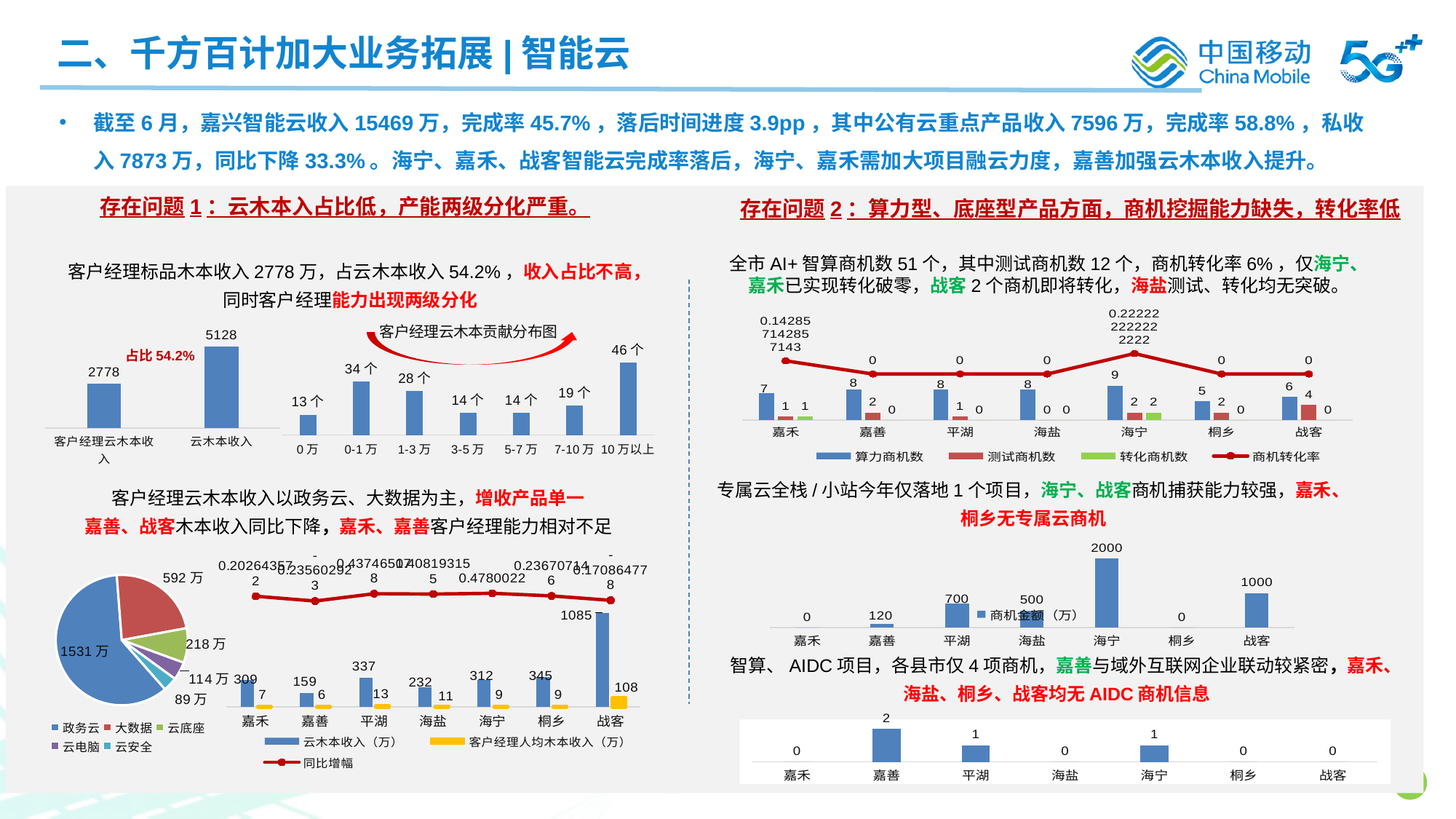

二、千方百计加大业务拓展|智能云
截至6月，嘉兴智能云收入15469万，完成率45.7%，落后时间进度3.9pp，其中公有云重点产品收入7596万，完成率58.8%，私收入7873万，同比下降33.3%。海宁、嘉禾、战客智能云完成率落后，海宁、嘉禾需加大项目融云力度，嘉善加强云木本收入提升。
存在问题1：云木本入占比低，产能两级分化严重。
存在问题2：算力型、底座型产品方面，商机挖掘能力缺失，转化率低

全市AI+智算商机数51个，其中测试商机数12个，商机转化率6%，仅海宁、嘉禾已实现转化破零，战客2个商机即将转化，海盐测试、转化均无突破。
客户经理标品木本收入2778万，占云木本收入54.2%，收入占比不高，
同时客户经理能力出现两级分化

### Chart

| Category | 算力商机数 | 测试商机数 | 转化商机数 | 商机转化率 |
|---|---|---|---|---|
| 嘉禾 | 7.0 | 1.0 | 1.0 | 0.142857142857143 |
| 嘉善 | 8.0 | 2.0 | 0.0 | 0.0 |
| 平湖 | 8.0 | 1.0 | 0.0 | 0.0 |
| 海盐 | 8.0 | 0.0 | 0.0 | 0.0 |
| 海宁 | 9.0 | 2.0 | 2.0 | 0.222222222222222 |
| 桐乡 | 5.0 | 2.0 | 0.0 | 0.0 |
| 战客 | 6.0 | 4.0 | 0.0 | 0.0 |

### Chart: 客户经理云木本贡献分布图

| Category | 人数（个） |
|---|---|
| 0万 | 13.0 |
| 0-1万 | 34.0 |
| 1-3万 | 28.0 |
| 3-5万 | 14.0 |
| 5-7万 | 14.0 |
| 7-10万 | 19.0 |
| 10万以上 | 46.0 |

### Chart

| Category |  |
|---|---|
| 客户经理云木本收入 | 2778.0 |
| 云木本收入 | 5128.0 |
占比54.2%
专属云全栈/小站今年仅落地1个项目，海宁、战客商机捕获能力较强，嘉禾、桐乡无专属云商机
客户经理云木本收入以政务云、大数据为主，增收产品单一
嘉善、战客木本收入同比下降，嘉禾、嘉善客户经理能力相对不足

### Chart

| Category | 商机金额（万） |
|---|---|
| 嘉禾 | 0.0 |
| 嘉善 | 120.0 |
| 平湖 | 700.0 |
| 海盐 | 500.0 |
| 海宁 | 2000.0 |
| 桐乡 | 0.0 |
| 战客 | 1000.0 |

### Chart

| Category | 云木本收入（万） | 客户经理人均木本收入（万） | 同比增幅 |
|---|---|---|---|
| 嘉禾 | 309.0503048 | 6.639823794 | 0.202643572 |
| 嘉善 | 159.1097913 | 6.451438 | -0.235602923 |
| 平湖 | 337.3544823 | 12.9581743 | 0.437465178 |
| 海盐 | 231.7642809 | 10.58972153 | 0.408193155 |
| 海宁 | 311.6466369 | 8.641342821 | 0.4780022 |
| 桐乡 | 345.1015586 | 9.120843879 | 0.236707146 |
| 战客 | 1084.680394 | 107.5082339 | -0.170864778 |

### Chart

| Category |  |
|---|---|
| 政务云 | 1531.0 |
| 大数据 | 592.0 |
| 云底座 | 218.0 |
| 云电脑 | 114.0 |
| 云安全 | 89.0 |
智算、AIDC项目，各县市仅4项商机，嘉善与域外互联网企业联动较紧密，嘉禾、海盐、桐乡、战客均无AIDC商机信息

### Chart

| Category |  |
|---|---|
| 嘉禾 | 0.0 |
| 嘉善 | 2.0 |
| 平湖 | 1.0 |
| 海盐 | 0.0 |
| 海宁 | 1.0 |
| 桐乡 | 0.0 |
| 战客 | 0.0 |